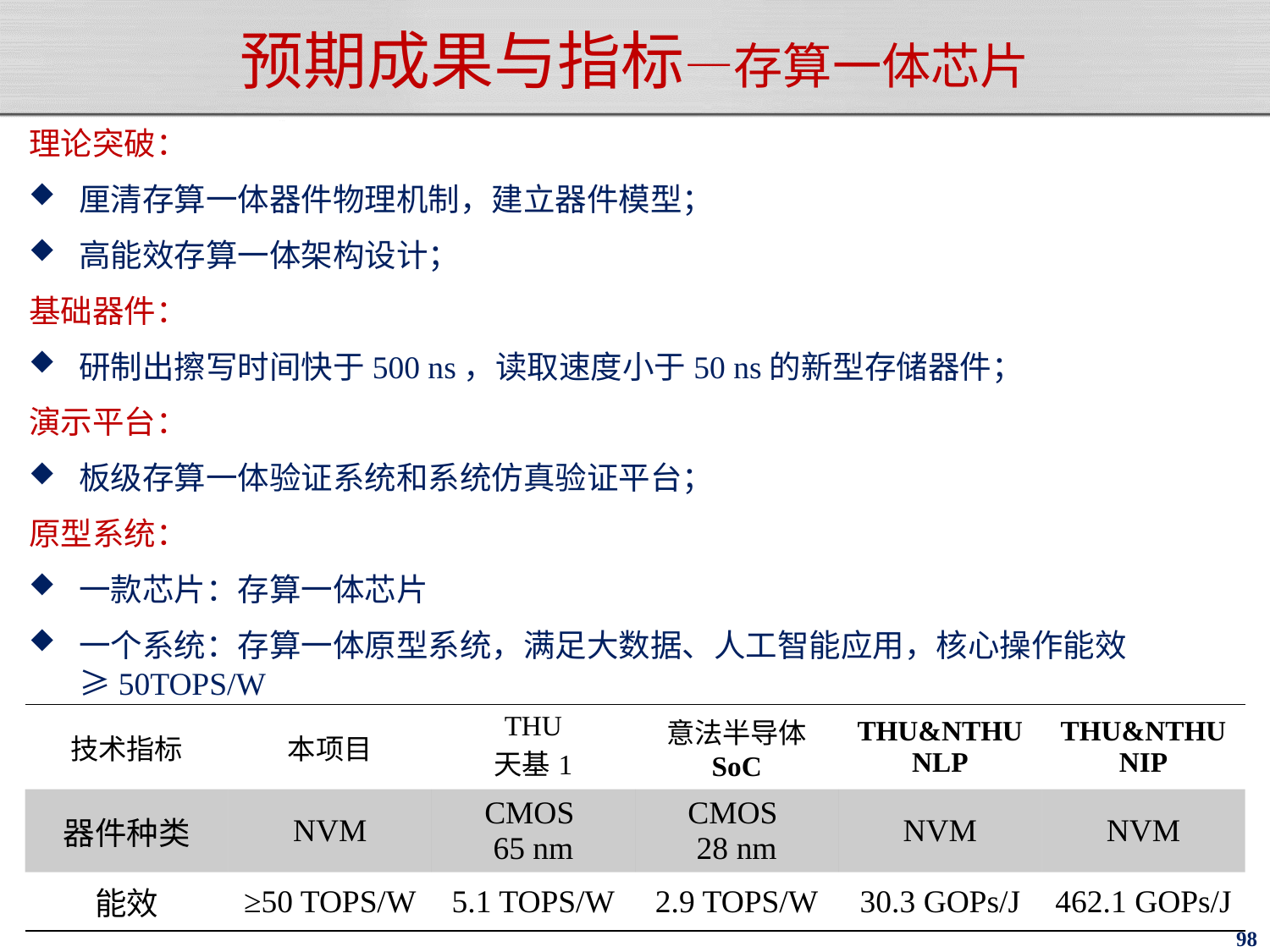

# 预期成果与指标—存算一体芯片
理论突破：
厘清存算一体器件物理机制，建立器件模型；
高能效存算一体架构设计；
基础器件：
研制出擦写时间快于500 ns，读取速度小于50 ns的新型存储器件；
演示平台：
板级存算一体验证系统和系统仿真验证平台；
原型系统：
一款芯片：存算一体芯片
一个系统：存算一体原型系统，满足大数据、人工智能应用，核心操作能效≥50TOPS/W

| 技术指标 | 本项目 | THU 天基1 | 意法半导体 SoC | THU&NTHU NLP | THU&NTHU NIP |
| --- | --- | --- | --- | --- | --- |
| 器件种类 | NVM | CMOS 65 nm | CMOS 28 nm | NVM | NVM |
| 能效 | ≥50 TOPS/W | 5.1 TOPS/W | 2.9 TOPS/W | 30.3 GOPs/J | 462.1 GOPs/J |
98